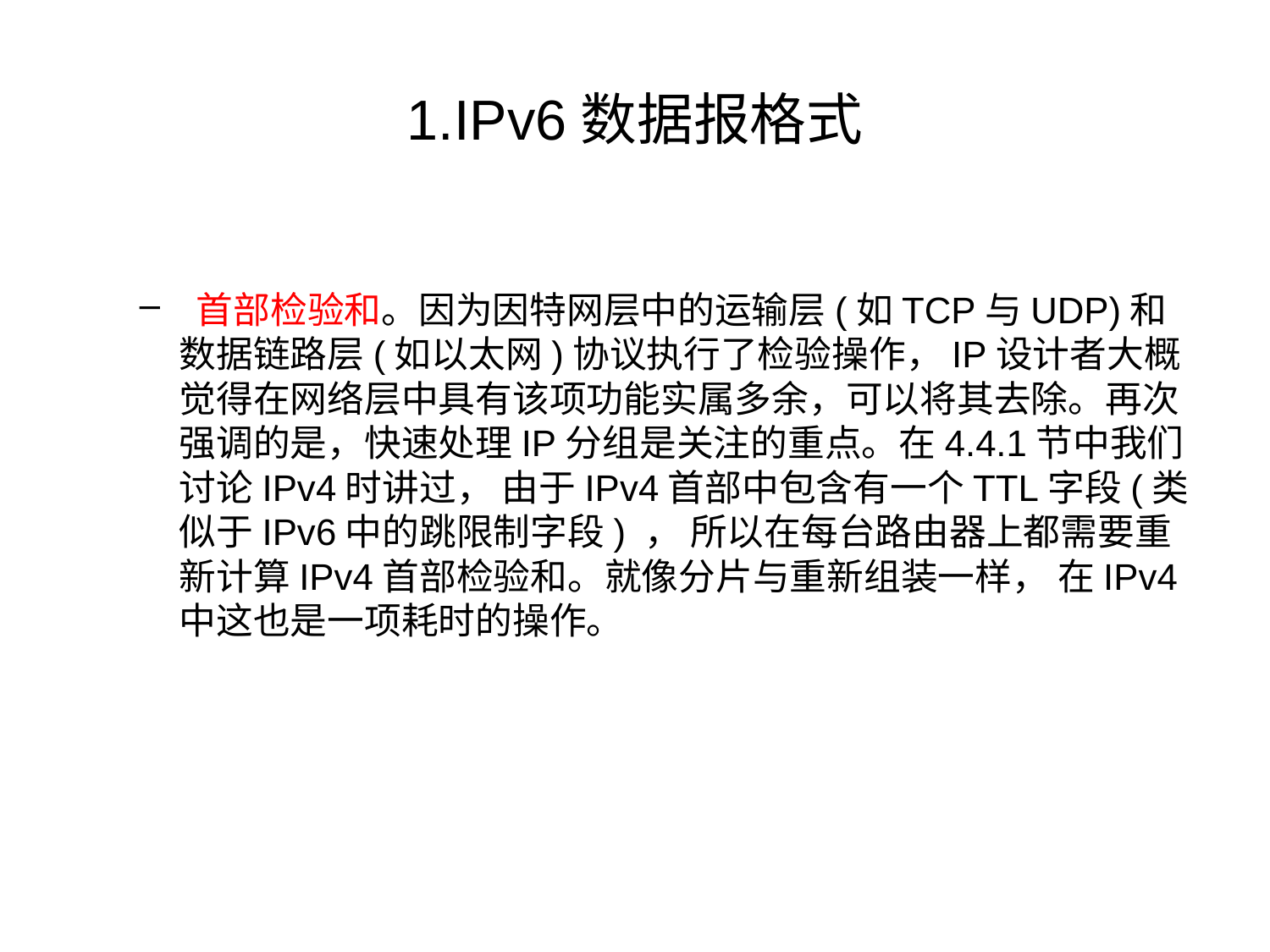

# 1.IPv6数据报格式

 首部检验和。因为因特网层中的运输层(如TCP与UDP)和数据链路层(如以太网)协议执行了检验操作，IP设计者大概觉得在网络层中具有该项功能实属多余，可以将其去除。再次强调的是，快速处理IP分组是关注的重点。在4.4.1节中我们讨论IPv4时讲过， 由于IPv4首部中包含有一个TTL字段(类似于IPv6中的跳限制字段) ， 所以在每台路由器上都需要重新计算IPv4首部检验和。就像分片与重新组装一样， 在IPv4中这也是一项耗时的操作。